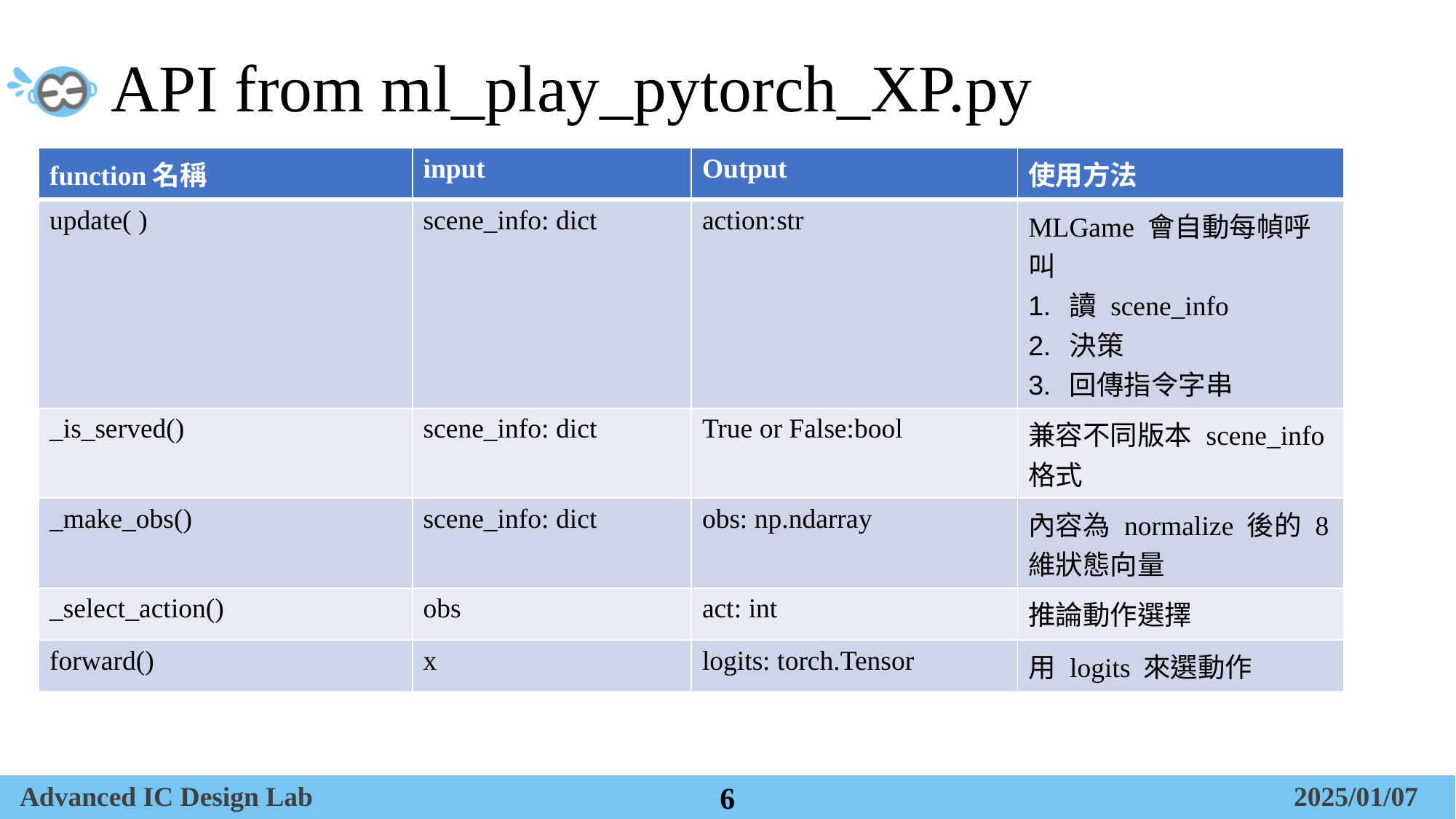

# API from ml_play_pytorch_XP.py
| function名稱 | input | Output | 使用方法 |
| --- | --- | --- | --- |
| update( ) | scene\_info: dict | action:str | MLGame 會自動每幀呼叫 讀 scene\_info 決策 回傳指令字串 |
| \_is\_served() | scene\_info: dict | True or False:bool | 兼容不同版本 scene\_info 格式 |
| \_make\_obs() | scene\_info: dict | obs: np.ndarray | 內容為 normalize 後的 8 維狀態向量 |
| \_select\_action() | obs | act: int | 推論動作選擇 |
| forward() | x | logits: torch.Tensor | 用 logits 來選動作 |
6